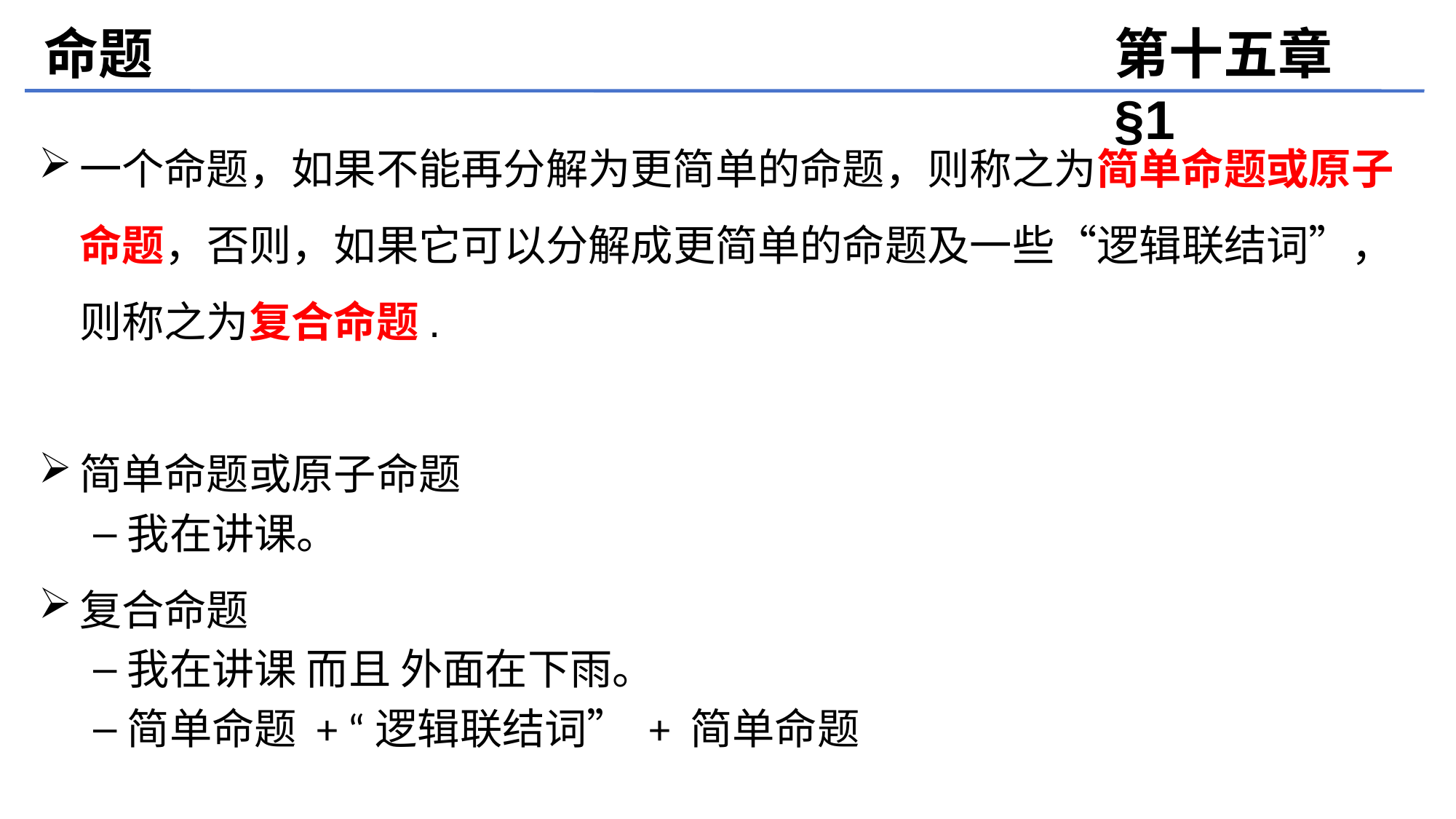

命题
第十五章 §1
一个命题，如果不能再分解为更简单的命题，则称之为简单命题或原子命题，否则，如果它可以分解成更简单的命题及一些“逻辑联结词”，则称之为复合命题.

简单命题或原子命题
我在讲课。
复合命题
我在讲课 而且 外面在下雨。
简单命题 + “逻辑联结词” + 简单命题